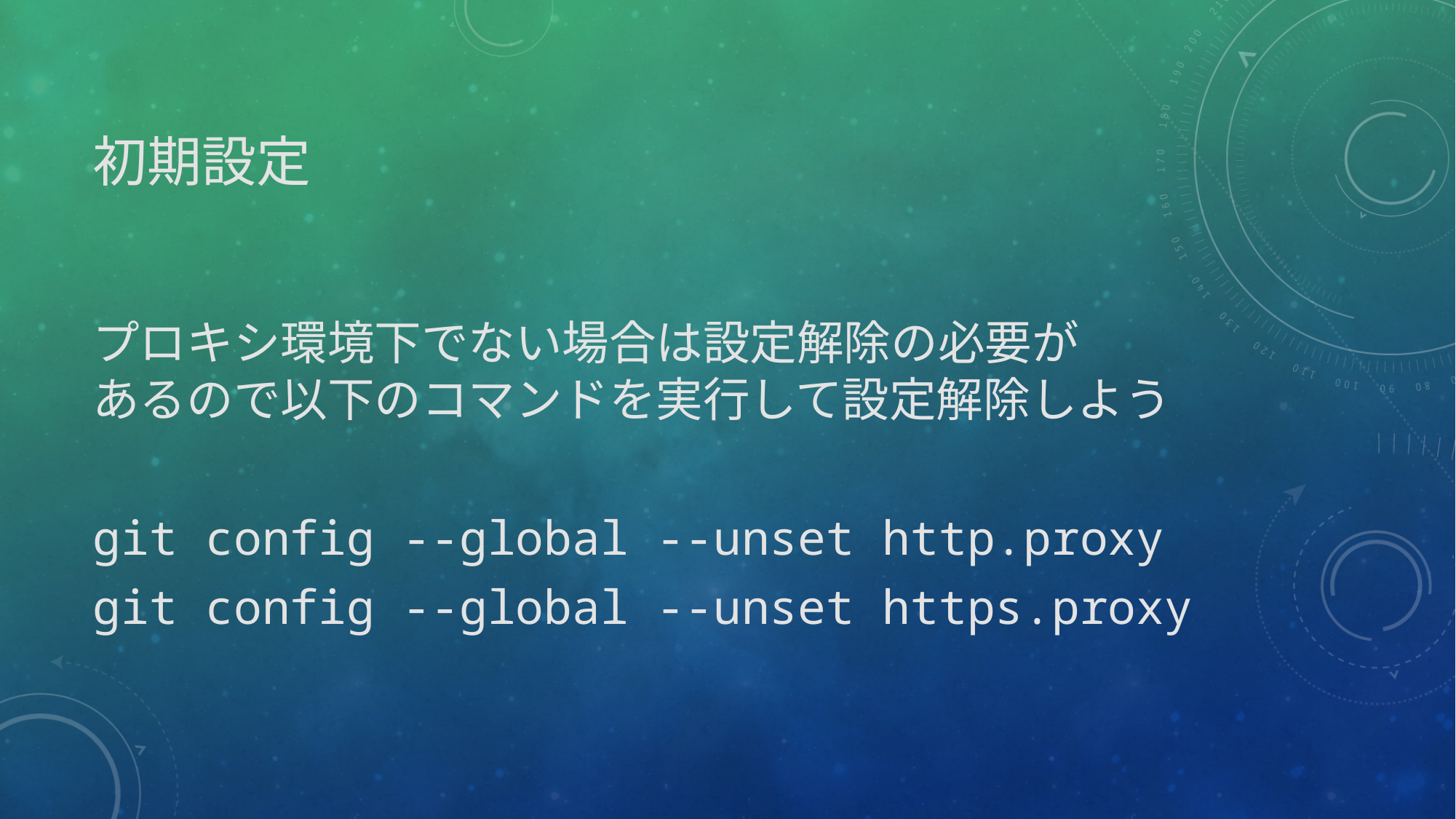

# 初期設定
プロキシ環境下でない場合は設定解除の必要が
あるので以下のコマンドを実行して設定解除しよう

git config --global --unset http.proxy
git config --global --unset https.proxy